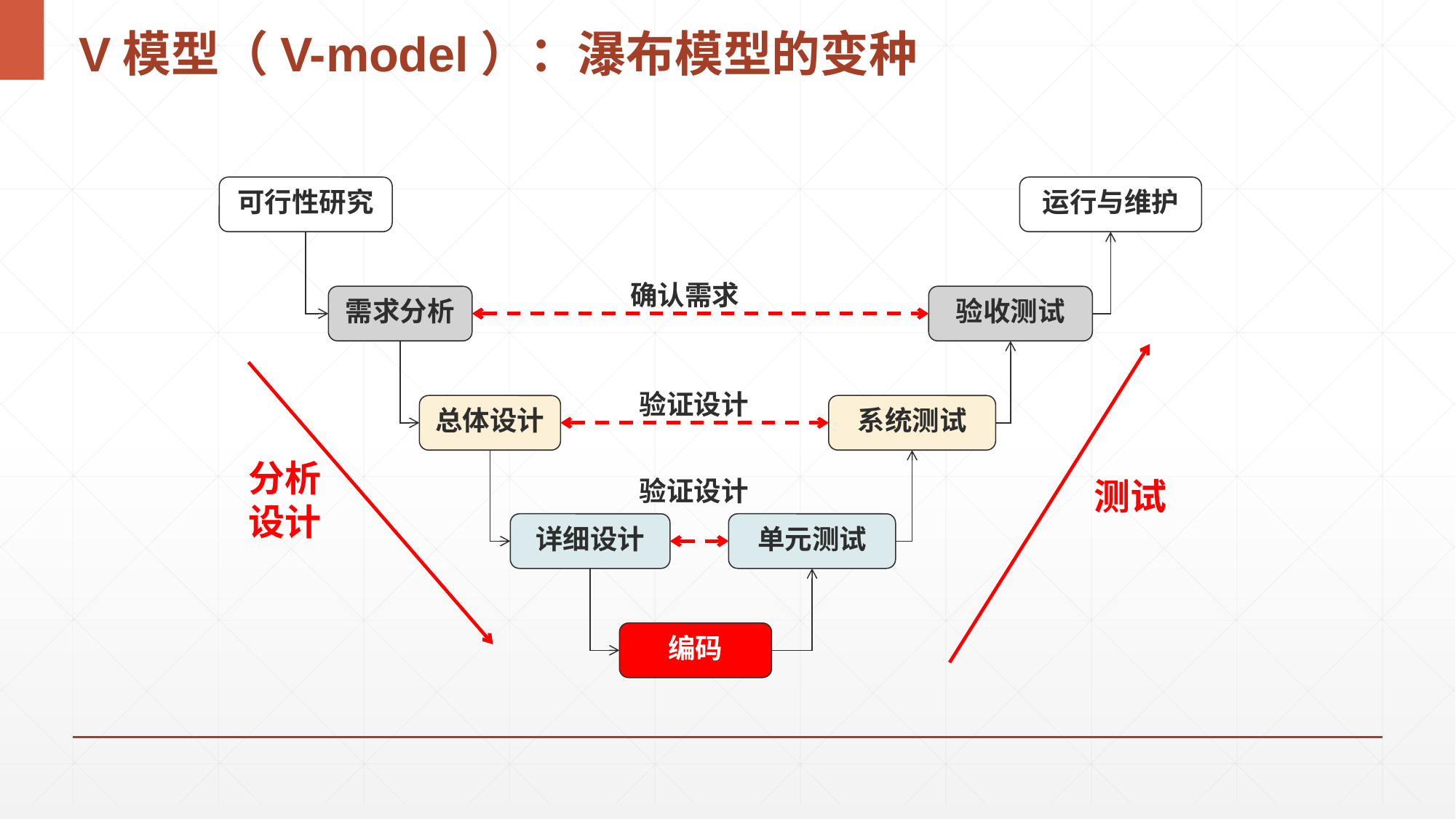

# V模型（V-model）：瀑布模型的变种
可行性研究
运行与维护
确认需求
需求分析
验收测试
验证设计
总体设计
系统测试
分析
设计
验证设计
测试
详细设计
单元测试
编码